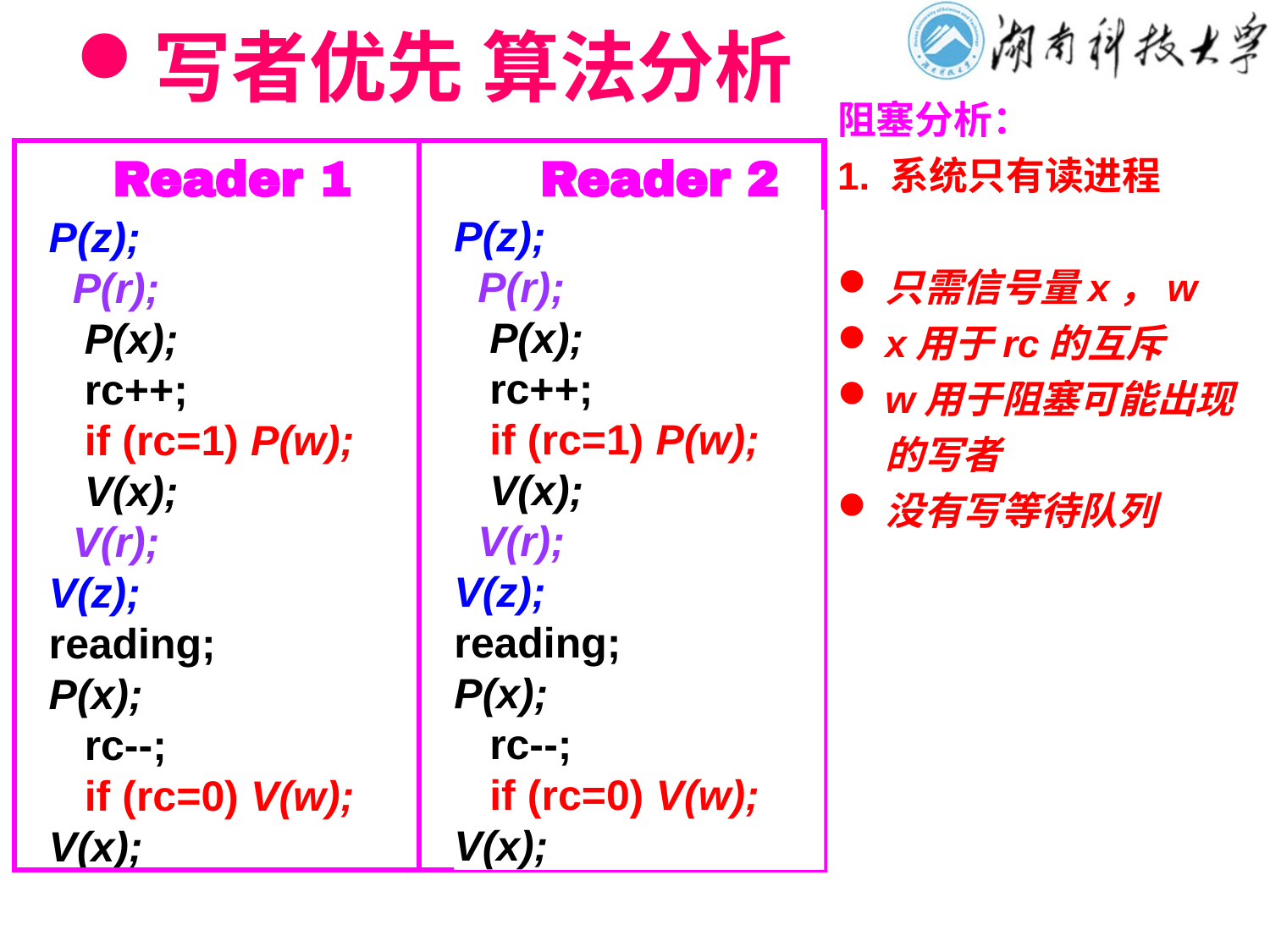

# 写者优先 算法分析
阻塞分析：
1. 系统只有读进程

只需信号量x，w
x用于rc的互斥
w用于阻塞可能出现的写者
没有写等待队列

Reader 1

Reader 2
P(z);
  P(r);
   P(x);
   rc++;
   if (rc=1) P(w);
   V(x);
  V(r);
V(z);
reading;
P(x);
   rc--;
   if (rc=0) V(w);
V(x);
P(z);
  P(r);
   P(x);
   rc++;
   if (rc=1) P(w);
   V(x);
  V(r);
V(z);
reading;
P(x);
   rc--;
   if (rc=0) V(w);
V(x);